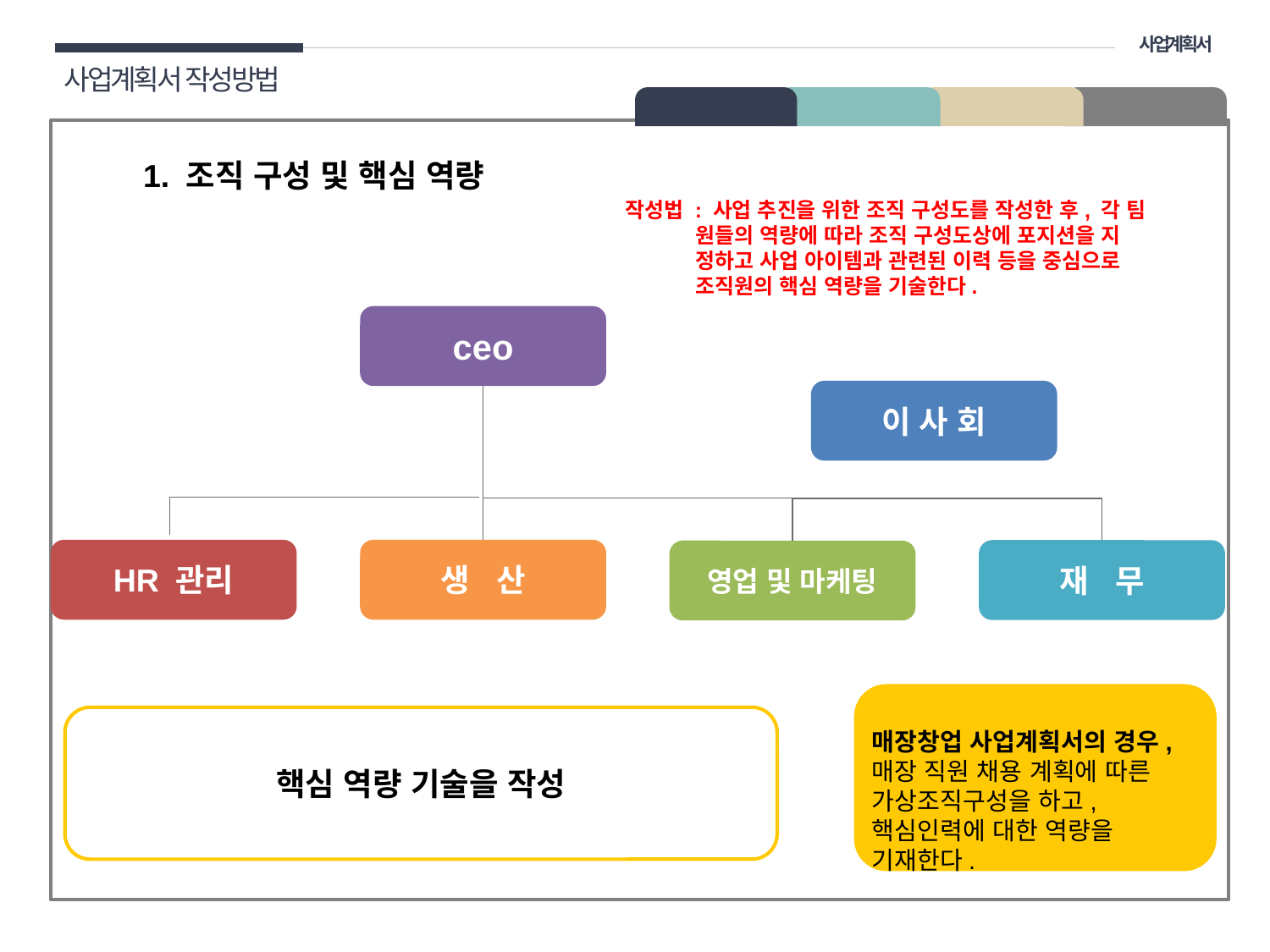

사업계획서
사업계획서 작성방법
02 구성

1. 조직 구성 및 핵심 역량
작성법 : 사업 추진을 위한 조직 구성도를 작성한 후, 각 팀
           원들의 역량에 따라 조직 구성도상에 포지션을 지
           정하고 사업 아이템과 관련된 이력 등을 중심으로
           조직원의 핵심 역량을 기술한다.
ceo
이 사 회
HR 관리
생   산
재   무
영업 및 마케팅

매장창업 사업계획서의 경우,
매장 직원 채용 계획에 따른 가상조직구성을 하고, 핵심인력에 대한 역량을 기재한다.
핵심 역량 기술을 작성